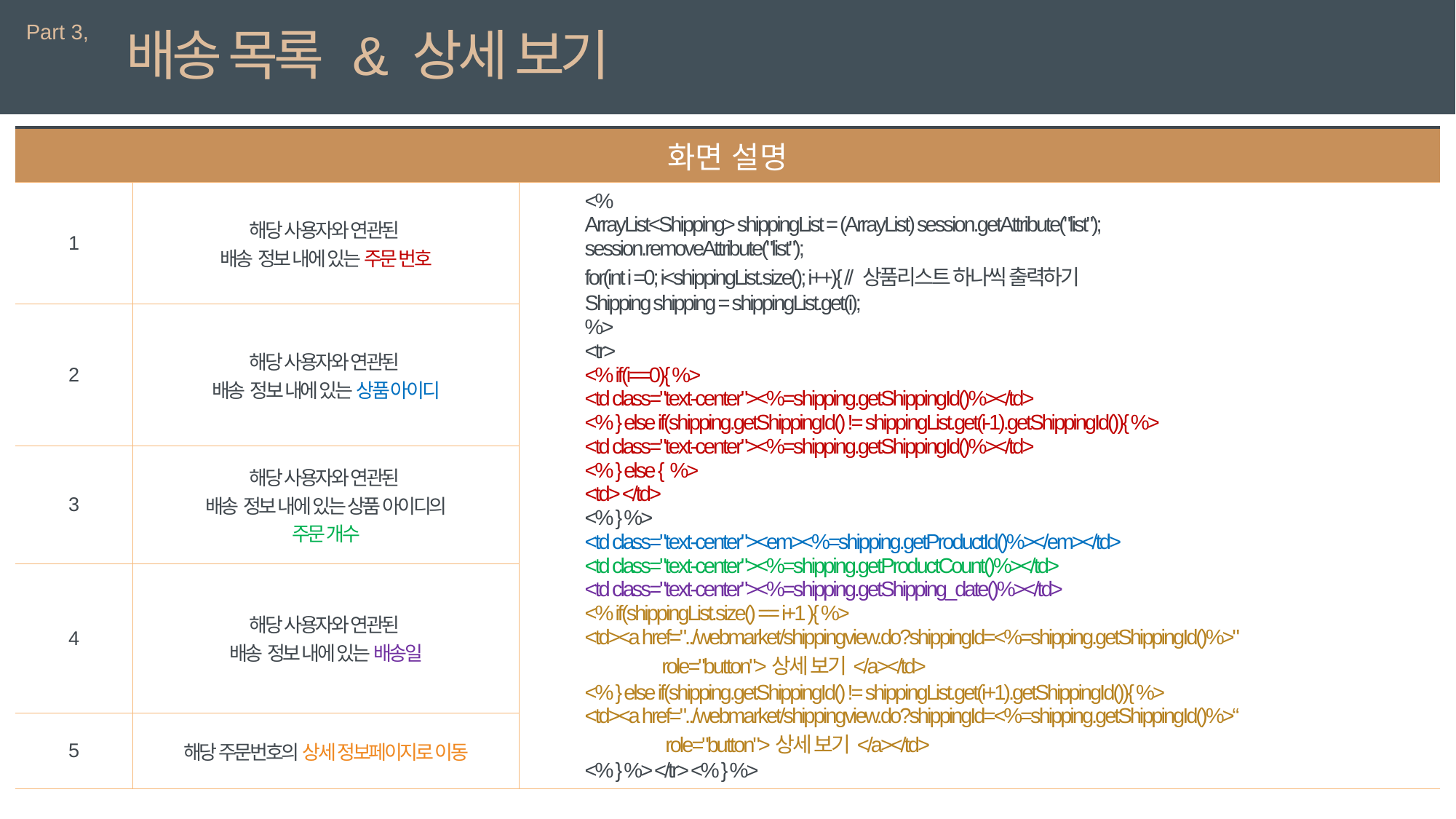

Part 3,
배송 목록 & 상세 보기
| 화면 설명 |  | 상세 설명 |
| --- | --- | --- |
| 1 | 해당 사용자와 연관된 배송 정보 내에 있는 주문 번호 | <% ArrayList<Shipping> shippingList = (ArrayList) session.getAttribute("list"); session.removeAttribute("list"); for(int i =0; i<shippingList.size(); i++){ // 상품리스트 하나씩 출력하기 Shipping shipping = shippingList.get(i); %> <tr> <% if(i==0){ %> <td class="text-center"><%=shipping.getShippingId()%></td> <% } else if(shipping.getShippingId() != shippingList.get(i-1).getShippingId()){ %> <td class="text-center"><%=shipping.getShippingId()%></td> <% } else { %> <td> </td> <% } %> <td class="text-center"><em><%=shipping.getProductId()%></em></td> <td class="text-center"><%=shipping.getProductCount()%></td> <td class="text-center"><%=shipping.getShipping\_date()%></td> <% if(shippingList.size() == i+1 ){ %> <td><a href="../webmarket/shippingview.do?shippingId=<%=shipping.getShippingId()%>" role="button">상세 보기</a></td> <% } else if(shipping.getShippingId() != shippingList.get(i+1).getShippingId()){ %> <td><a href="../webmarket/shippingview.do?shippingId=<%=shipping.getShippingId()%>“ role="button">상세 보기</a></td> <% } %> </tr> <% } %> |
| 2 | 해당 사용자와 연관된 배송 정보 내에 있는 상품 아이디 | 우편번호 : <%=request.getParameter("zipCode") %><br> |
| 3 | 해당 사용자와 연관된 배송 정보 내에 있는 상품 아이디의 주문 개수 | 주소 : <%=request.getParameter("address") %><br> |
| 4 | 해당 사용자와 연관된 배송 정보 내에 있는 배송일 | 연락처 : <%=request.getParameter("phoneNum") %> |
| 5 | 해당 주문번호의 상세 정보페이지로 이동 | <label class="col-sm-2">주소</label> <input name="address" type="text" class="form-control" value=<%=address %>> |